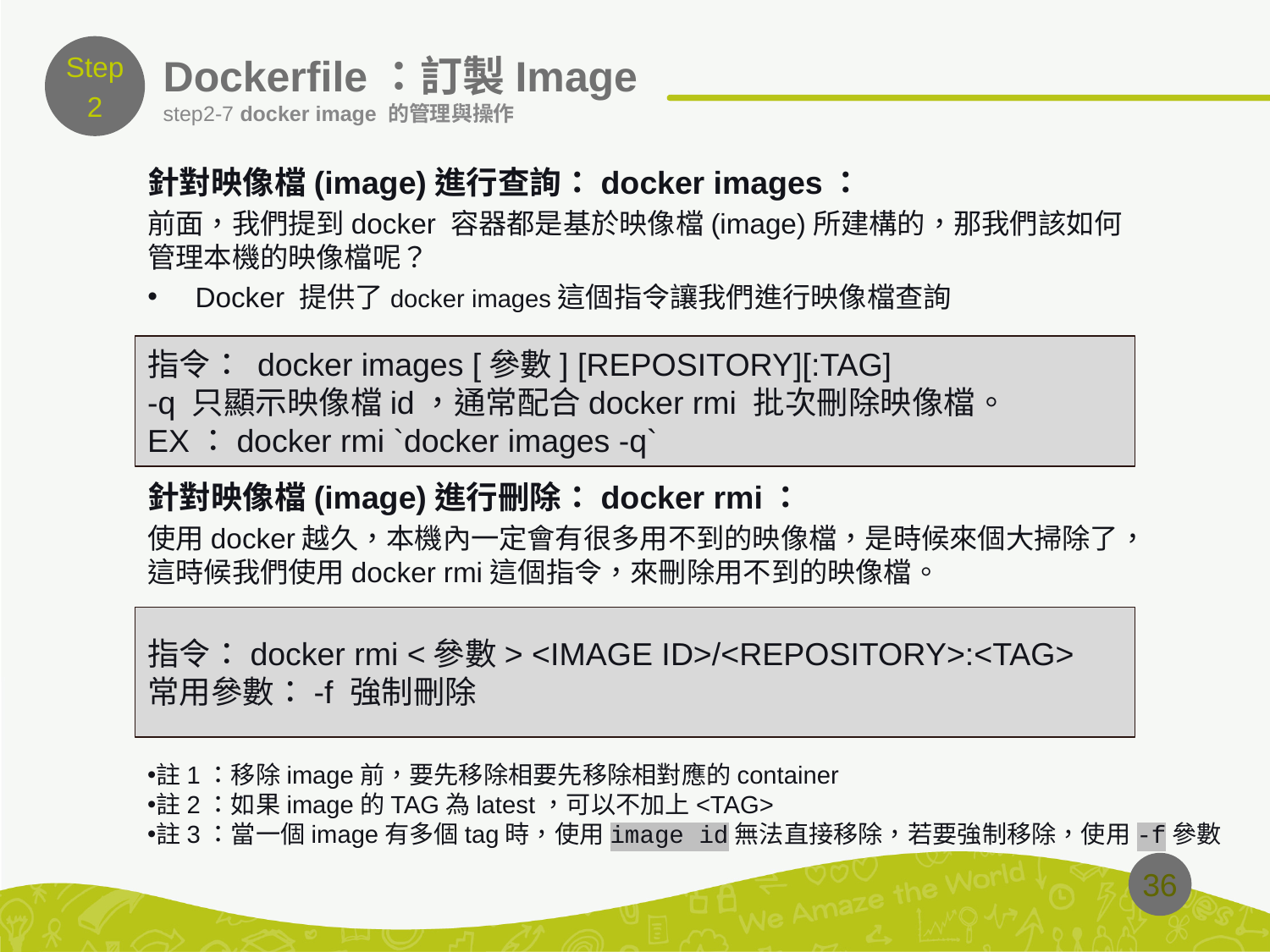

Step
2
# Dockerfile：訂製Image
step2-7 docker image 的管理與操作
針對映像檔(image)進行查詢：docker images：
前面，我們提到docker 容器都是基於映像檔(image)所建構的，那我們該如何管理本機的映像檔呢？
Docker 提供了docker images這個指令讓我們進行映像檔查詢

針對映像檔(image)進行刪除：docker rmi：
使用docker越久，本機內一定會有很多用不到的映像檔，是時候來個大掃除了，這時候我們使用docker rmi這個指令，來刪除用不到的映像檔。

指令： docker images [參數] [REPOSITORY][:TAG]
-q 只顯示映像檔id，通常配合docker rmi 批次刪除映像檔。
EX：docker rmi `docker images -q`
指令：docker rmi <參數> <IMAGE ID>/<REPOSITORY>:<TAG>
常用參數：-f 強制刪除
註1：移除image前，要先移除相要先移除相對應的container
註2：如果image的TAG為latest，可以不加上<TAG>
註3：當一個image有多個tag時，使用image id無法直接移除，若要強制移除，使用-f參數
36